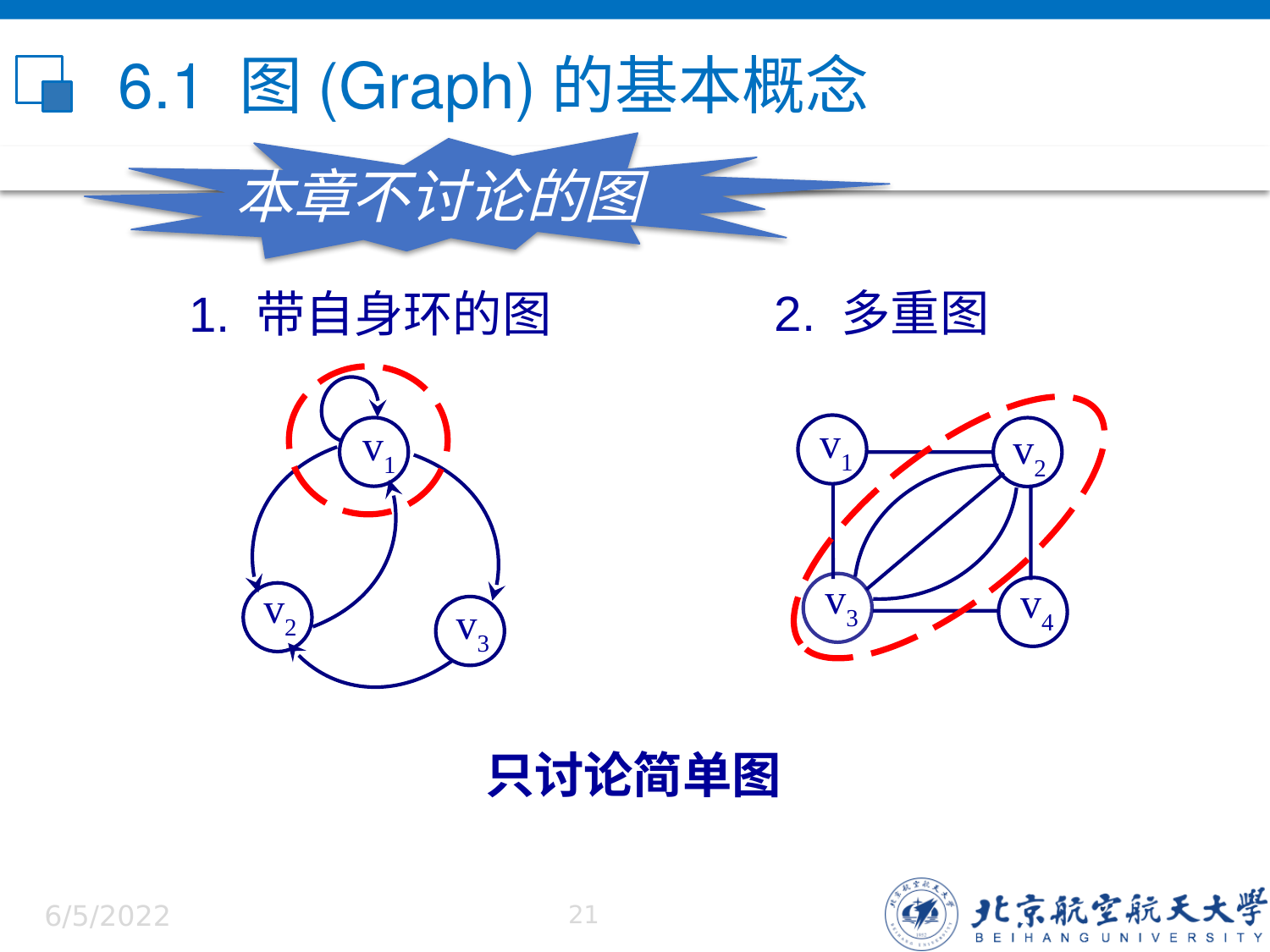

# 6.1 图(Graph)的基本概念

本章不讨论的图
2. 多重图
1. 带自身环的图

v1

v2

v3

v1

v2

v3
v4

只讨论简单图
6/5/2022
21